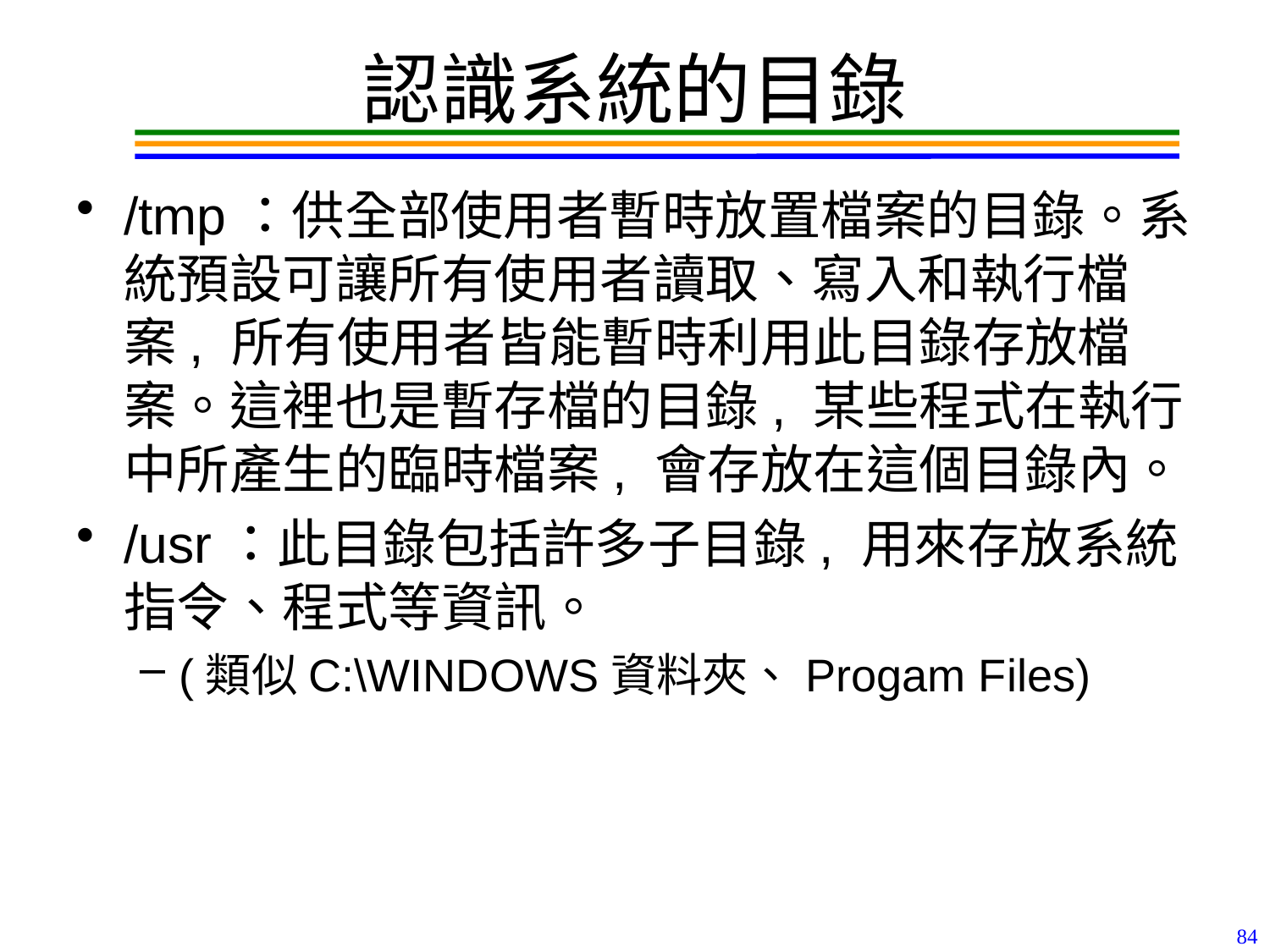

# 認識系統的目錄
/tmp：供全部使用者暫時放置檔案的目錄。系統預設可讓所有使用者讀取、寫入和執行檔案, 所有使用者皆能暫時利用此目錄存放檔案。這裡也是暫存檔的目錄, 某些程式在執行中所產生的臨時檔案, 會存放在這個目錄內。
/usr：此目錄包括許多子目錄, 用來存放系統指令、程式等資訊。
(類似C:\WINDOWS資料夾、Progam Files)

84